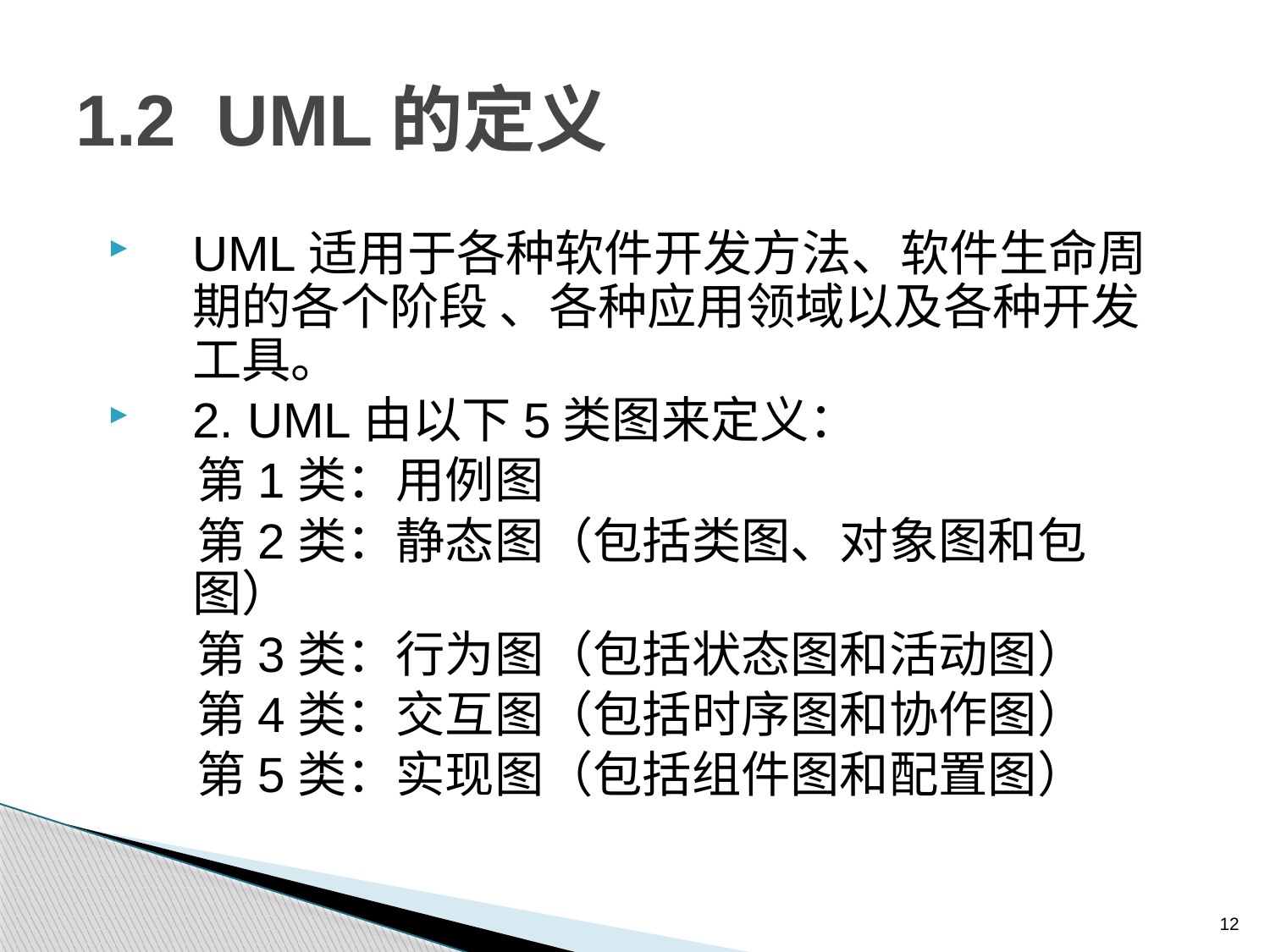

# 1.2  UML的定义
UML适用于各种软件开发方法、软件生命周期的各个阶段 、各种应用领域以及各种开发工具。
2. UML由以下5类图来定义：
       第1类：用例图
       第2类：静态图（包括类图、对象图和包图）
       第3类：行为图（包括状态图和活动图）
       第4类：交互图（包括时序图和协作图）
       第5类：实现图（包括组件图和配置图）
12